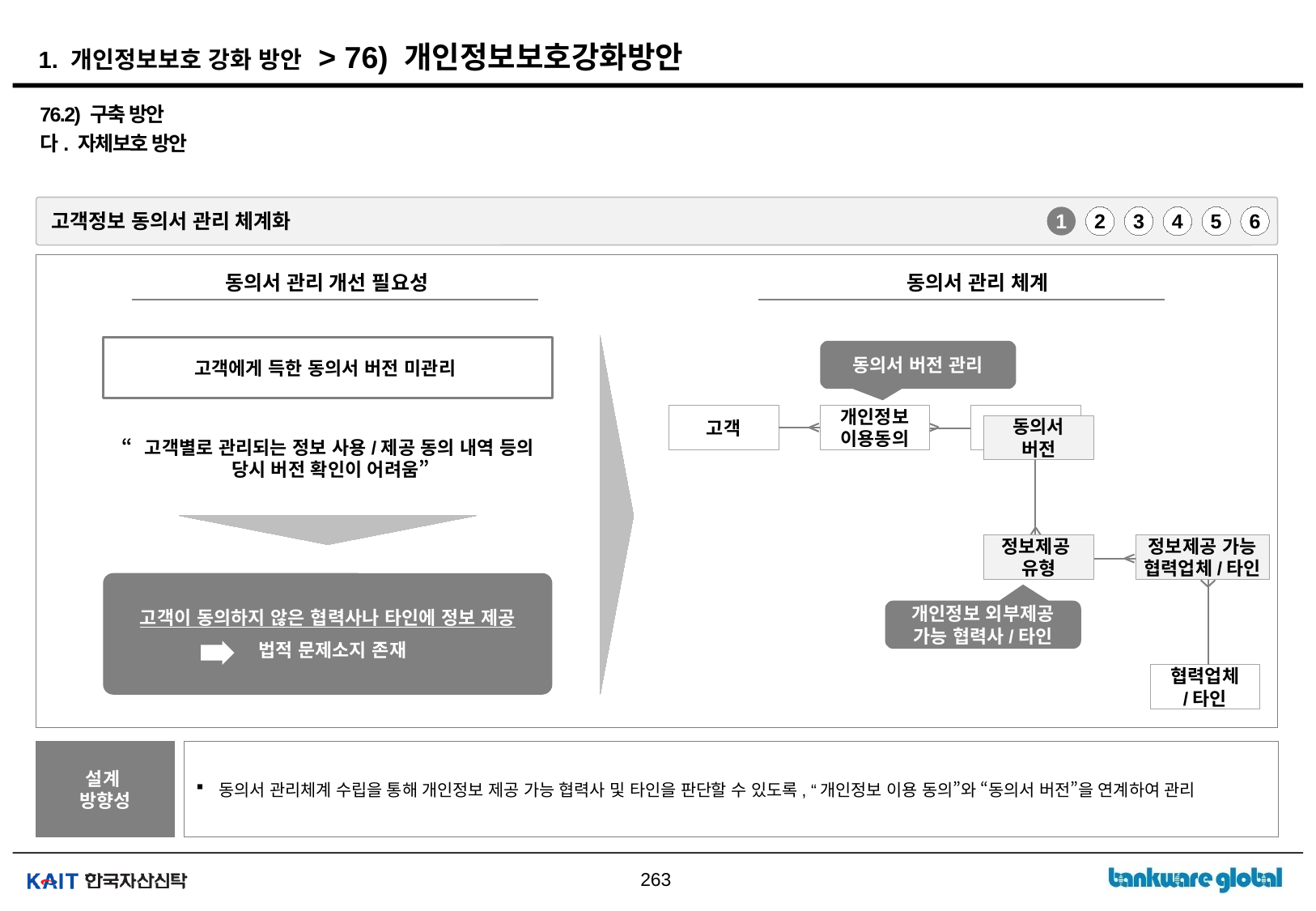

# 1. 개인정보보호 강화 방안 > 76) 개인정보보호강화방안
76.2) 구축 방안
다. 자체보호 방안

고객정보 동의서 관리 체계화
1
2
3
4
5
6

동의서 관리 개선 필요성
동의서 관리 체계
고객에게 득한 동의서 버전 미관리
동의서 버전 관리
개인정보
이용동의
고객
고객
동의서
버전
정보제공
유형
정보제공 가능
협력업체/타인
개인정보 외부제공 가능 협력사/타인
협력업체
/타인
“고객별로 관리되는 정보 사용/제공 동의 내역 등의
당시 버전 확인이 어려움”

고객이 동의하지 않은 협력사나 타인에 정보 제공
 법적 문제소지 존재

설계
방향성
동의서 관리체계 수립을 통해 개인정보 제공 가능 협력사 및 타인을 판단할 수 있도록, “개인정보 이용 동의”와 “동의서 버전”을 연계하여 관리